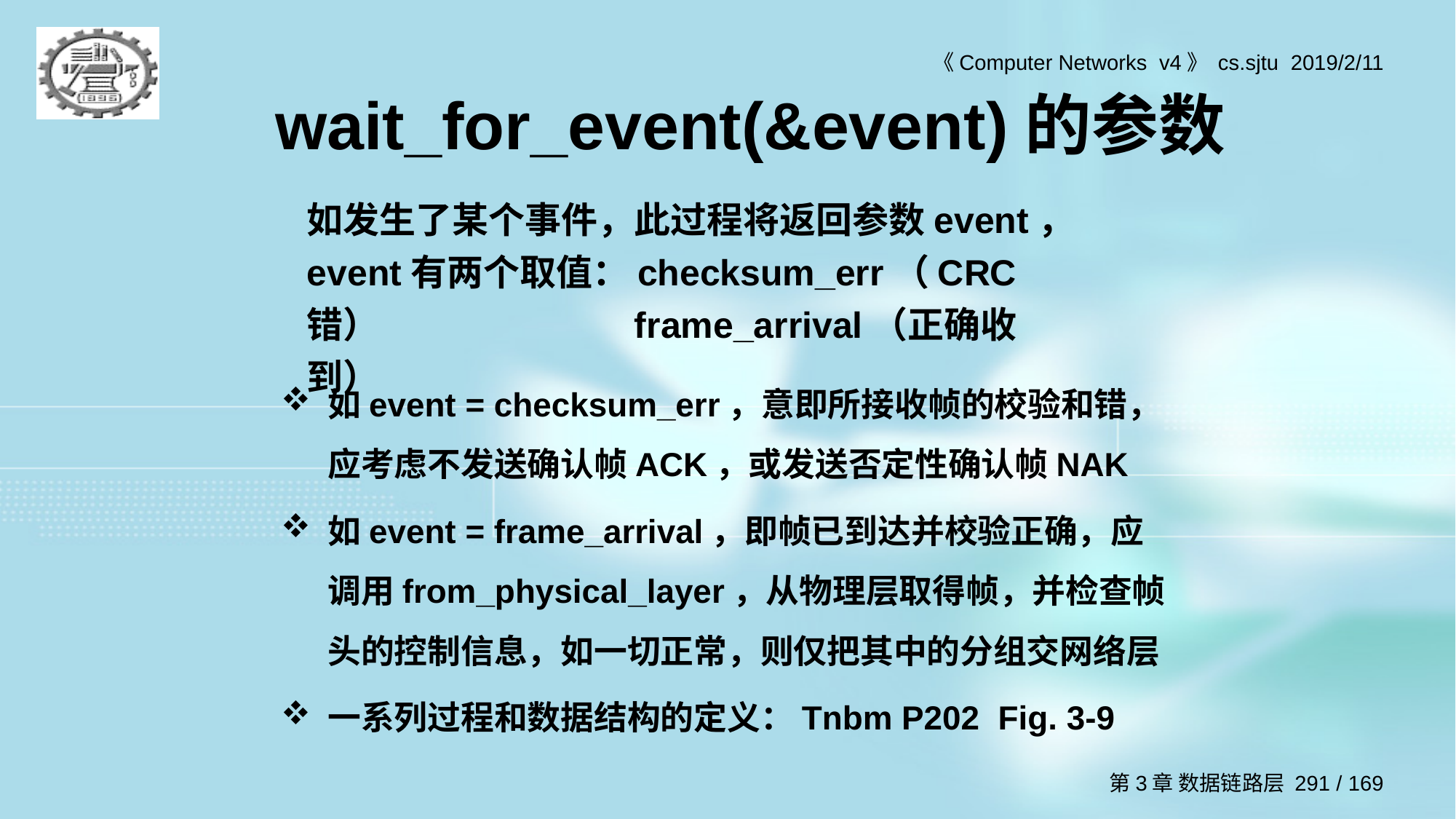

# wait_for_event(&event)的参数
如发生了某个事件，此过程将返回参数event， event有两个取值：checksum_err（CRC错）		frame_arrival（正确收到）
如event = checksum_err，意即所接收帧的校验和错，应考虑不发送确认帧ACK，或发送否定性确认帧NAK
如event = frame_arrival，即帧已到达并校验正确，应调用from_physical_layer，从物理层取得帧，并检查帧头的控制信息，如一切正常，则仅把其中的分组交网络层
一系列过程和数据结构的定义：Tnbm P202  Fig. 3-9